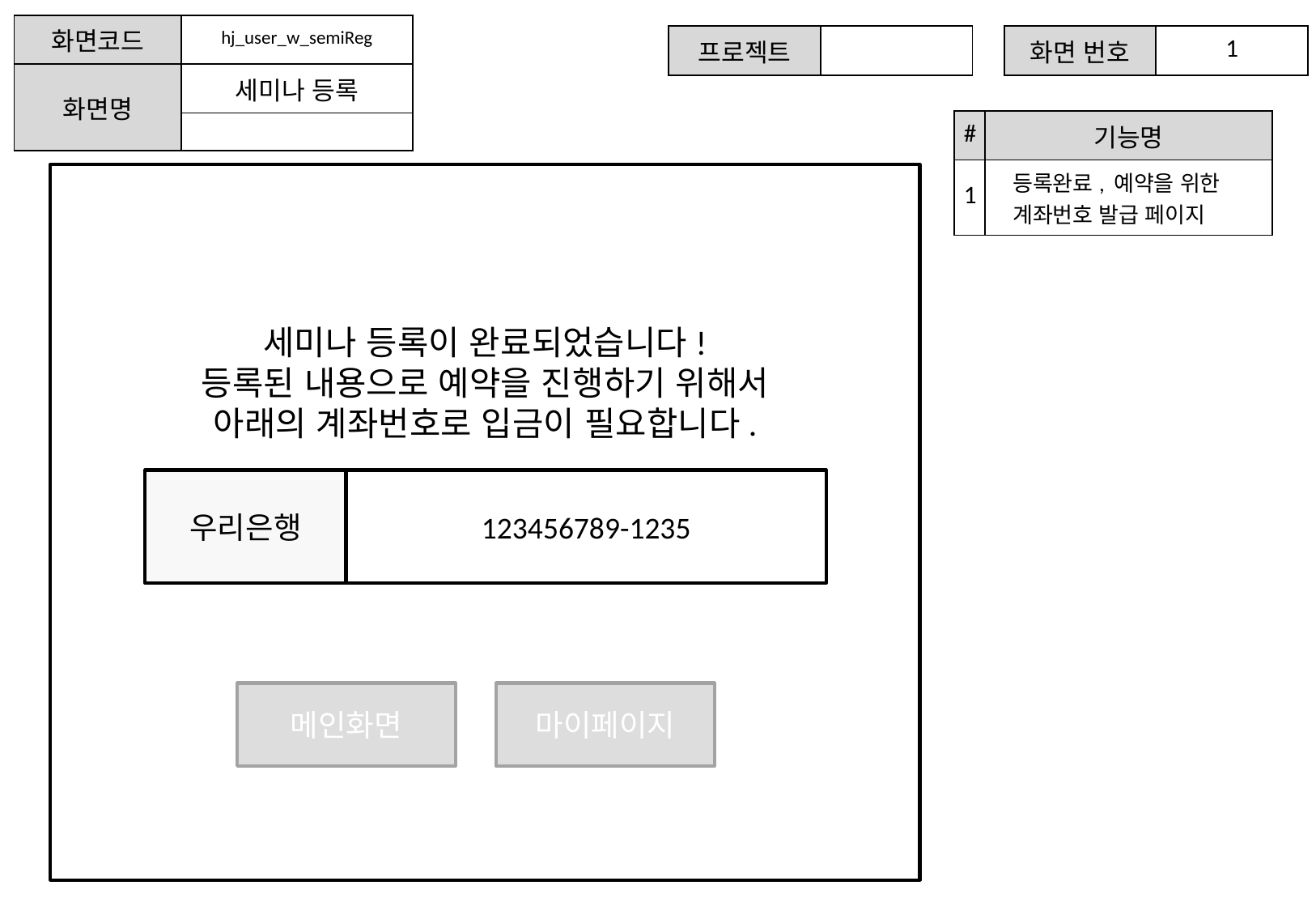

| 화면코드 | hj\_user\_w\_semiReg |
| --- | --- |
| 화면명 | 세미나 등록 |
|  |  |
| 프로젝트 |  |
| --- | --- |
| 화면 번호 | 1 |
| --- | --- |
| # | 기능명 |
| --- | --- |
| 1 | 등록완료, 예약을 위한 계좌번호 발급 페이지 |

세미나 등록이 완료되었습니다!
등록된 내용으로 예약을 진행하기 위해서 아래의 계좌번호로 입금이 필요합니다.
우리은행
123456789-1235
메인화면
마이페이지